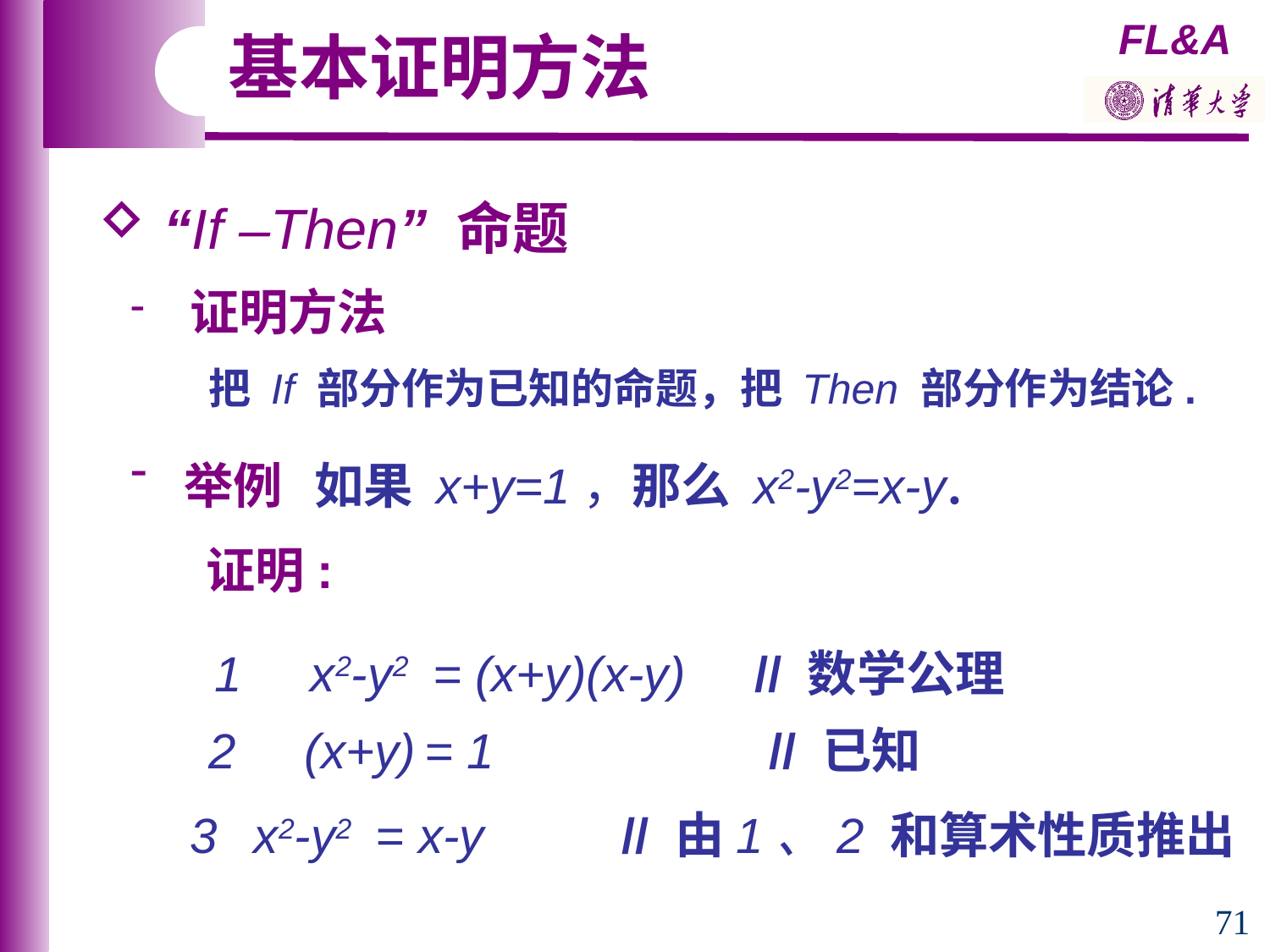

基本证明方法
 “If –Then” 命题

  证明方法

    把 If 部分作为已知的命题，把 Then 部分作为结论.

 举例  如果 x+y=1，那么 x2-y2=x-y.

   证明:
1     x2-y2   = (x+y)(x-y)     // 数学公理
2     (x+y) = 1                    // 已知
x2-y2   = x-y          // 由1、2 和算术性质推出
71